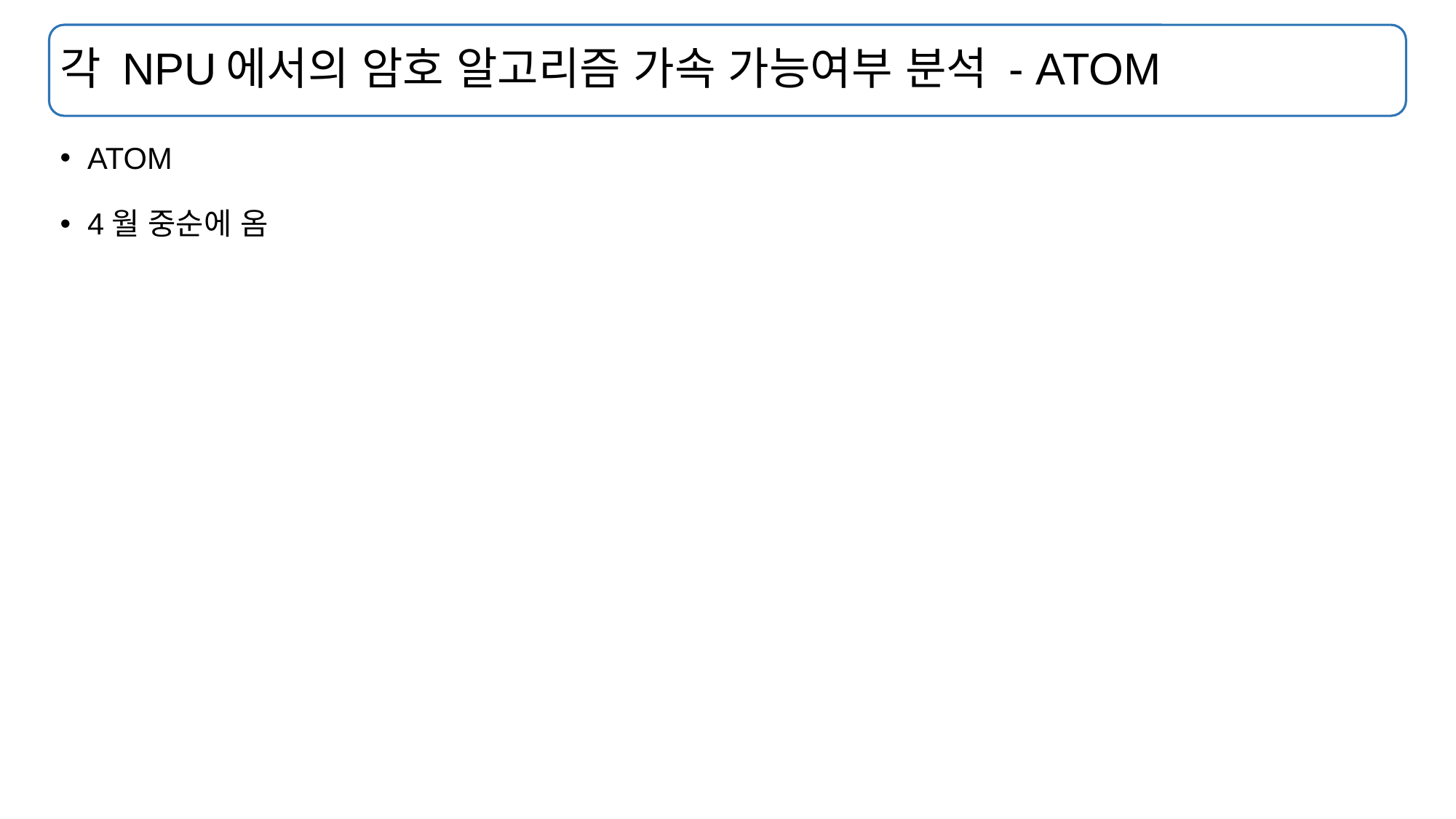

# 각 NPU에서의 암호 알고리즘 가속 가능여부 분석 - ATOM
ATOM

4월 중순에 옴